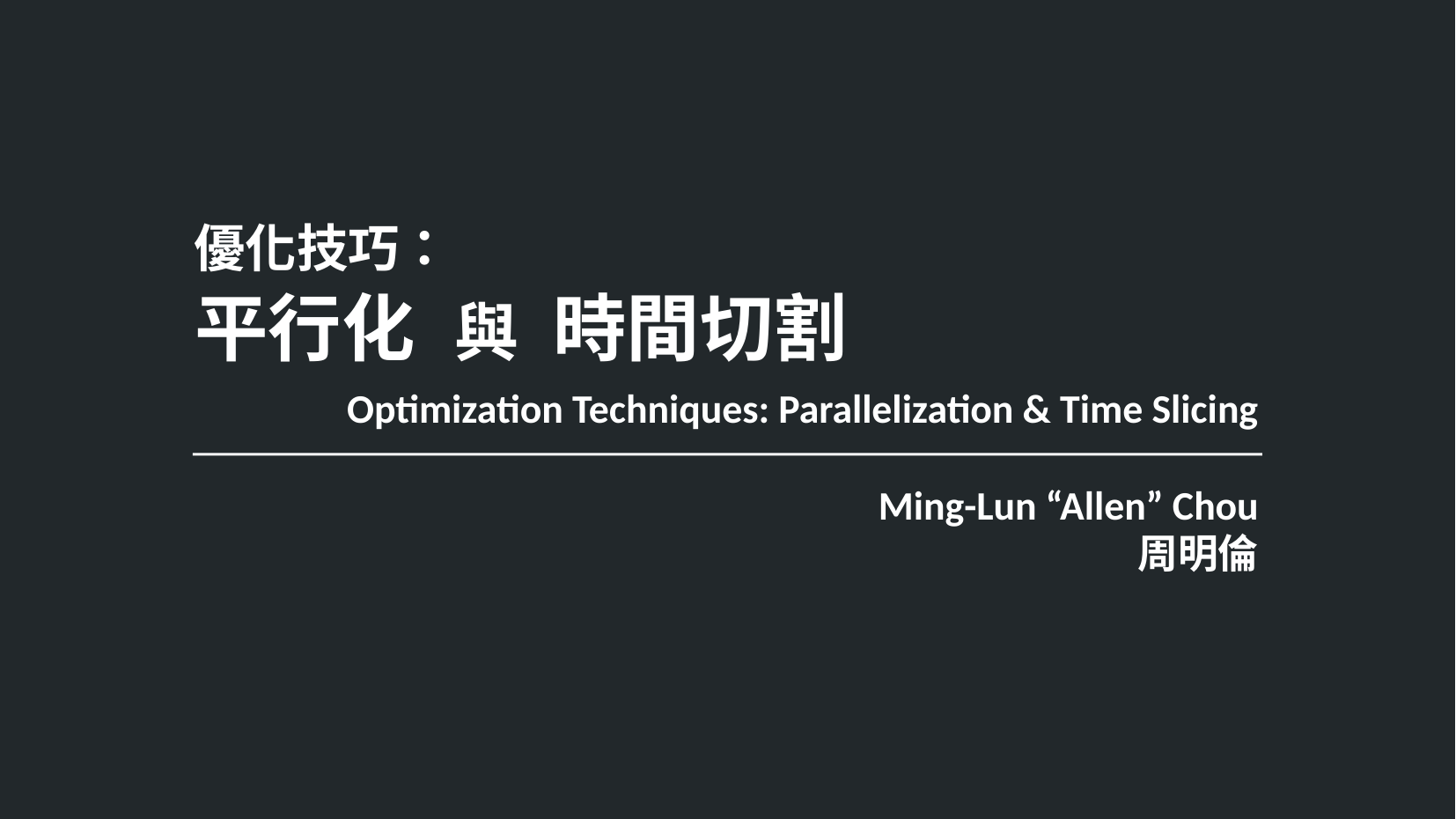

優化技巧：
平行化
時間切割
與
Optimization Techniques: Parallelization & Time Slicing

Ming-Lun “Allen” Chou
周明倫